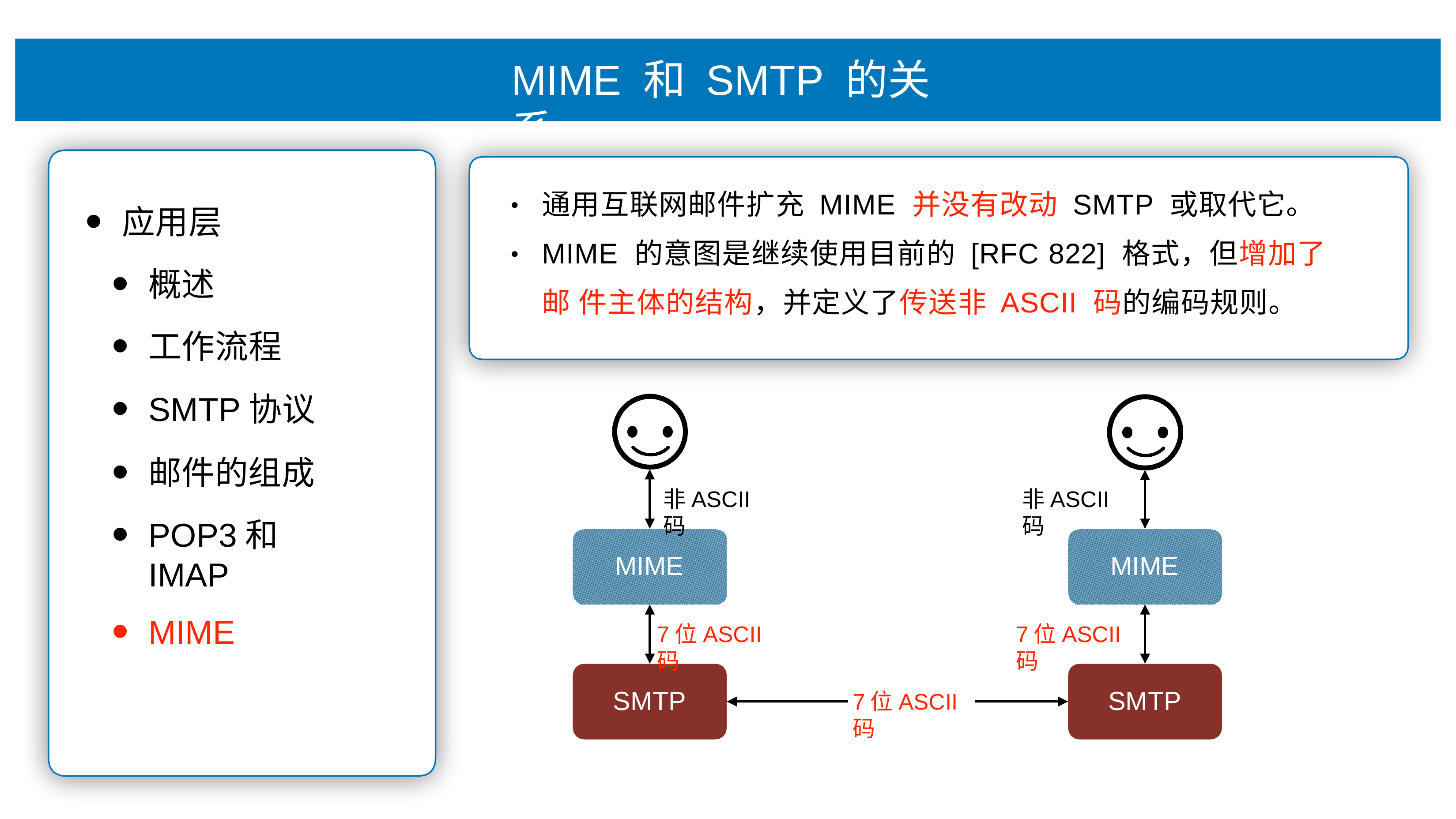

# MIME 和 SMTP 的关系

通⽤互联⽹邮件扩充 MIME 并没有改动 SMTP 或取代它。 MIME 的意图是继续使⽤⽬前的 [RFC 822] 格式，但增加了邮 件主体的结构，并定义了传送⾮ ASCII 码的编码规则。
•
应⽤层
概述
⼯作流程
SMTP协议
邮件的组成
POP3和IMAP
MIME
•

⾮ASCII码
⾮ASCII码

MIME
MIME

7位ASCII码
7位ASCII码

SMTP
SMTP
7位ASCII码